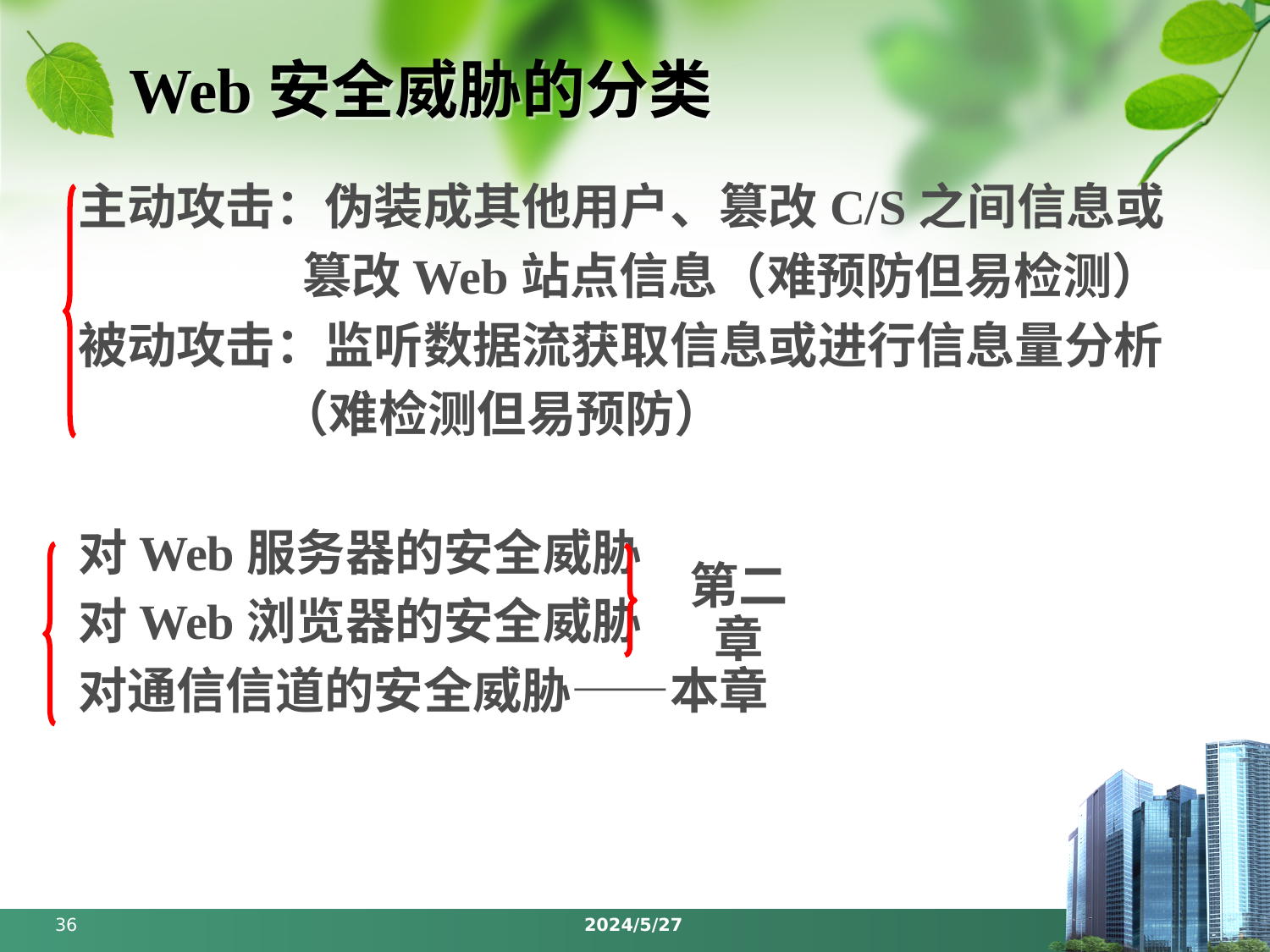

# Web安全威胁的分类
 主动攻击：伪装成其他用户、篡改C/S之间信息或
                     篡改Web站点信息（难预防但易检测）
 被动攻击：监听数据流获取信息或进行信息量分析
                   （难检测但易预防）

 对Web服务器的安全威胁
 对Web浏览器的安全威胁
 对通信信道的安全威胁——本章

 第二章
36
2024/5/27